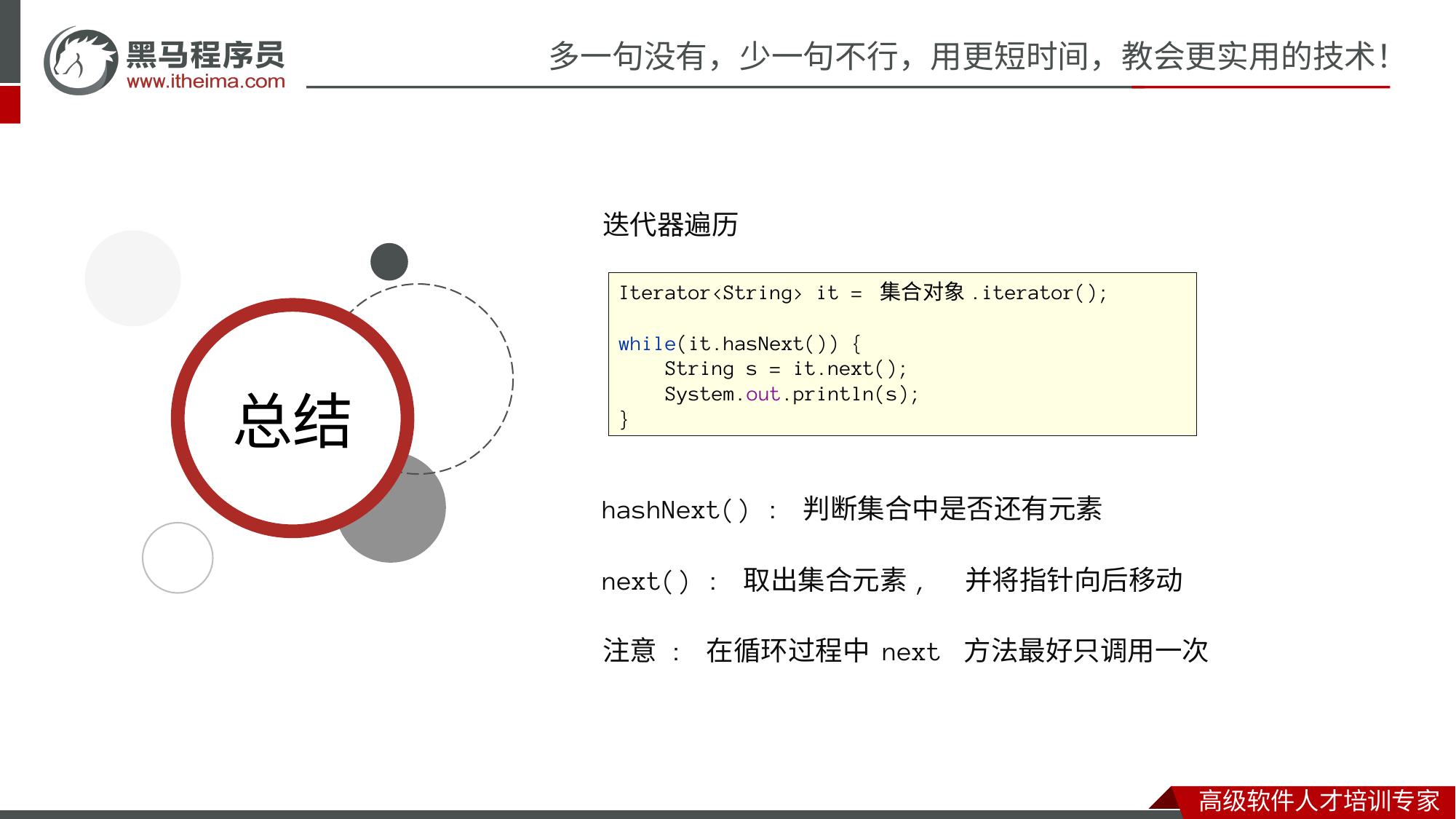

#
迭代器遍历

hashNext() : 判断集合中是否还有元素
next() : 取出集合元素,  并将指针向后移动
注意 : 在循环过程中 next 方法最好只调用一次
Iterator<String> it = 集合对象.iterator();
while(it.hasNext()) {
    String s = it.next();
    System.out.println(s);
}